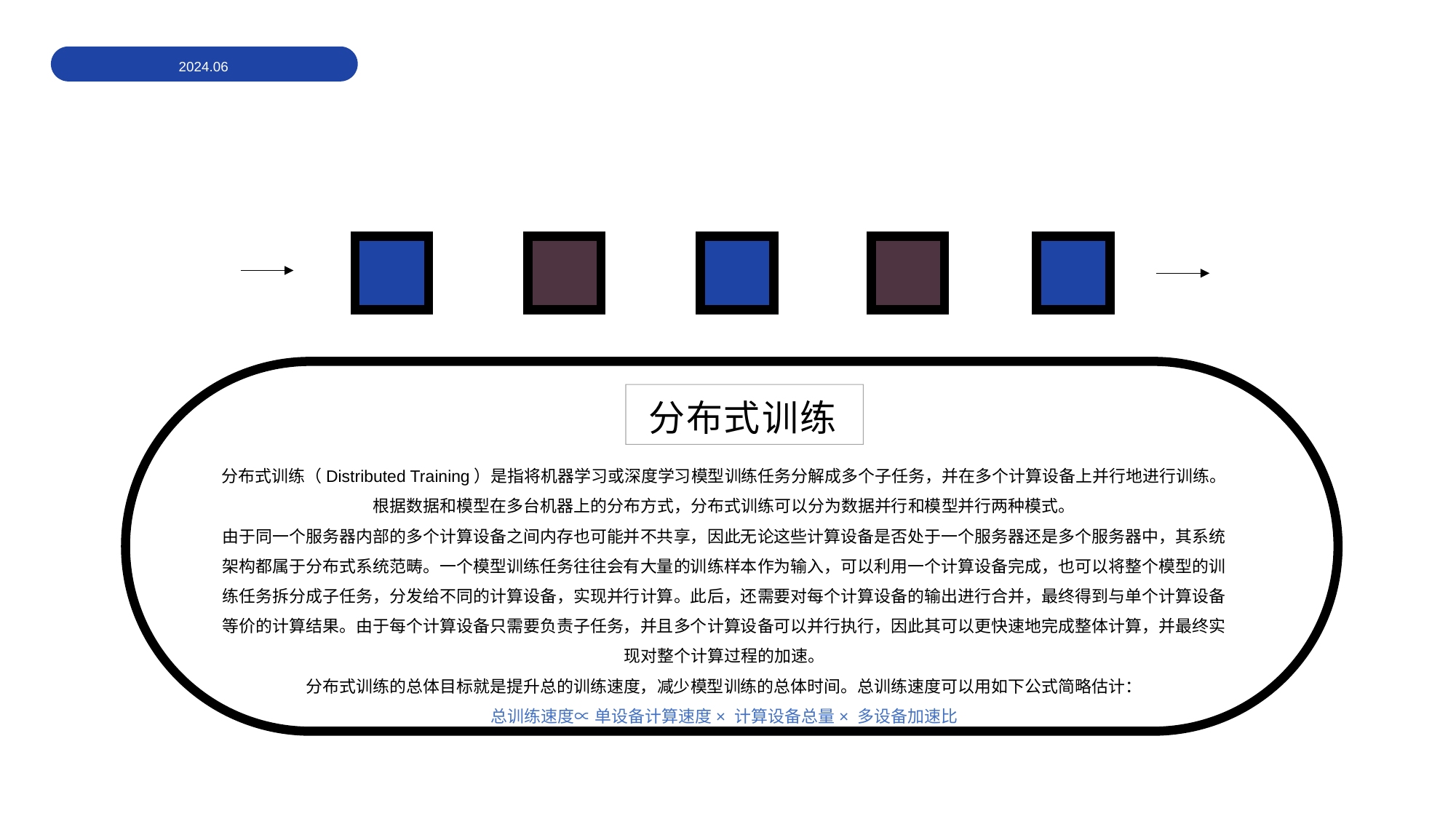

2024.06

分布式训练
分布式训练（Distributed Training）是指将机器学习或深度学习模型训练任务分解成多个子任务，并在多个计算设备上并行地进行训练。根据数据和模型在多台机器上的分布方式，分布式训练可以分为数据并行和模型并行两种模式。
由于同一个服务器内部的多个计算设备之间内存也可能并不共享，因此无论这些计算设备是否处于一个服务器还是多个服务器中，其系统架构都属于分布式系统范畴。一个模型训练任务往往会有大量的训练样本作为输入，可以利用一个计算设备完成，也可以将整个模型的训练任务拆分成子任务，分发给不同的计算设备，实现并行计算。此后，还需要对每个计算设备的输出进行合并，最终得到与单个计算设备等价的计算结果。由于每个计算设备只需要负责子任务，并且多个计算设备可以并行执行，因此其可以更快速地完成整体计算，并最终实现对整个计算过程的加速。
分布式训练的总体目标就是提升总的训练速度，减少模型训练的总体时间。总训练速度可以用如下公式简略估计：
总训练速度∝ 单设备计算速度× 计算设备总量× 多设备加速比